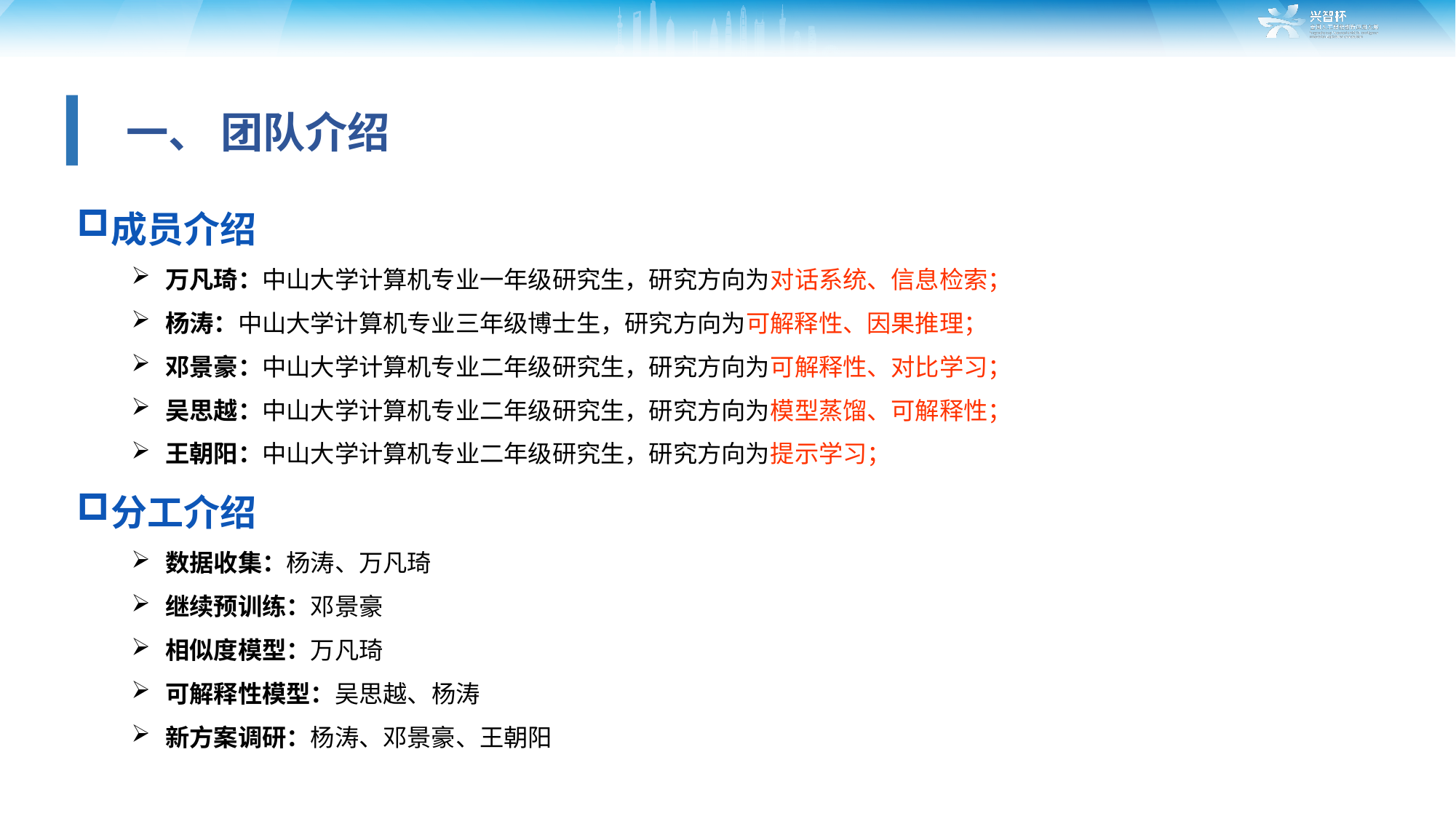

一、 团队介绍

成员介绍
万凡琦：中山大学计算机专业一年级研究生，研究方向为对话系统、信息检索；
杨涛：中山大学计算机专业三年级博士生，研究方向为可解释性、因果推理；
邓景豪：中山大学计算机专业二年级研究生，研究方向为可解释性、对比学习；
吴思越：中山大学计算机专业二年级研究生，研究方向为模型蒸馏、可解释性；
王朝阳：中山大学计算机专业二年级研究生，研究方向为提示学习；
分工介绍
数据收集：杨涛、万凡琦
继续预训练：邓景豪
相似度模型：万凡琦
可解释性模型：吴思越、杨涛
新方案调研：杨涛、邓景豪、王朝阳